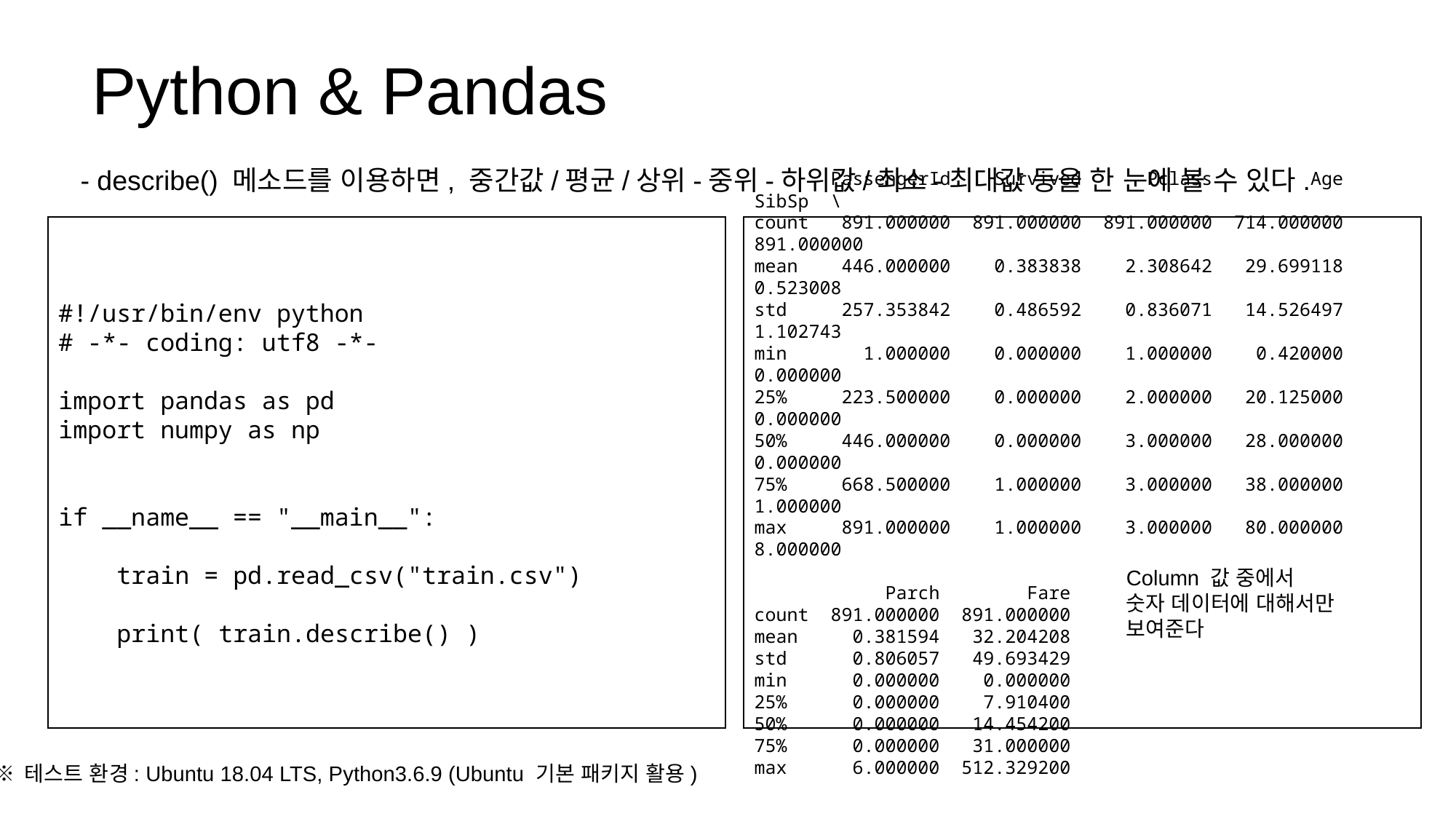

Python & Pandas
- describe() 메소드를 이용하면, 중간값/평균/상위-중위-하위값/최소-최대값 등을 한 눈에 볼 수 있다.
#!/usr/bin/env python
# -*- coding: utf8 -*-

import pandas as pd
import numpy as np

if __name__ == "__main__":

    train = pd.read_csv("train.csv")

    print( train.describe() )
       PassengerId    Survived      Pclass         Age       SibSp  \
count   891.000000  891.000000  891.000000  714.000000  891.000000
mean    446.000000    0.383838    2.308642   29.699118    0.523008
std     257.353842    0.486592    0.836071   14.526497    1.102743
min       1.000000    0.000000    1.000000    0.420000    0.000000
25%     223.500000    0.000000    2.000000   20.125000    0.000000
50%     446.000000    0.000000    3.000000   28.000000    0.000000
75%     668.500000    1.000000    3.000000   38.000000    1.000000
max     891.000000    1.000000    3.000000   80.000000    8.000000

            Parch        Fare
count  891.000000  891.000000
mean     0.381594   32.204208
std      0.806057   49.693429
min      0.000000    0.000000
25%      0.000000    7.910400
50%      0.000000   14.454200
75%      0.000000   31.000000
max      6.000000  512.329200
Column 값 중에서
숫자 데이터에 대해서만
보여준다
※ 테스트 환경: Ubuntu 18.04 LTS, Python3.6.9 (Ubuntu 기본 패키지 활용)